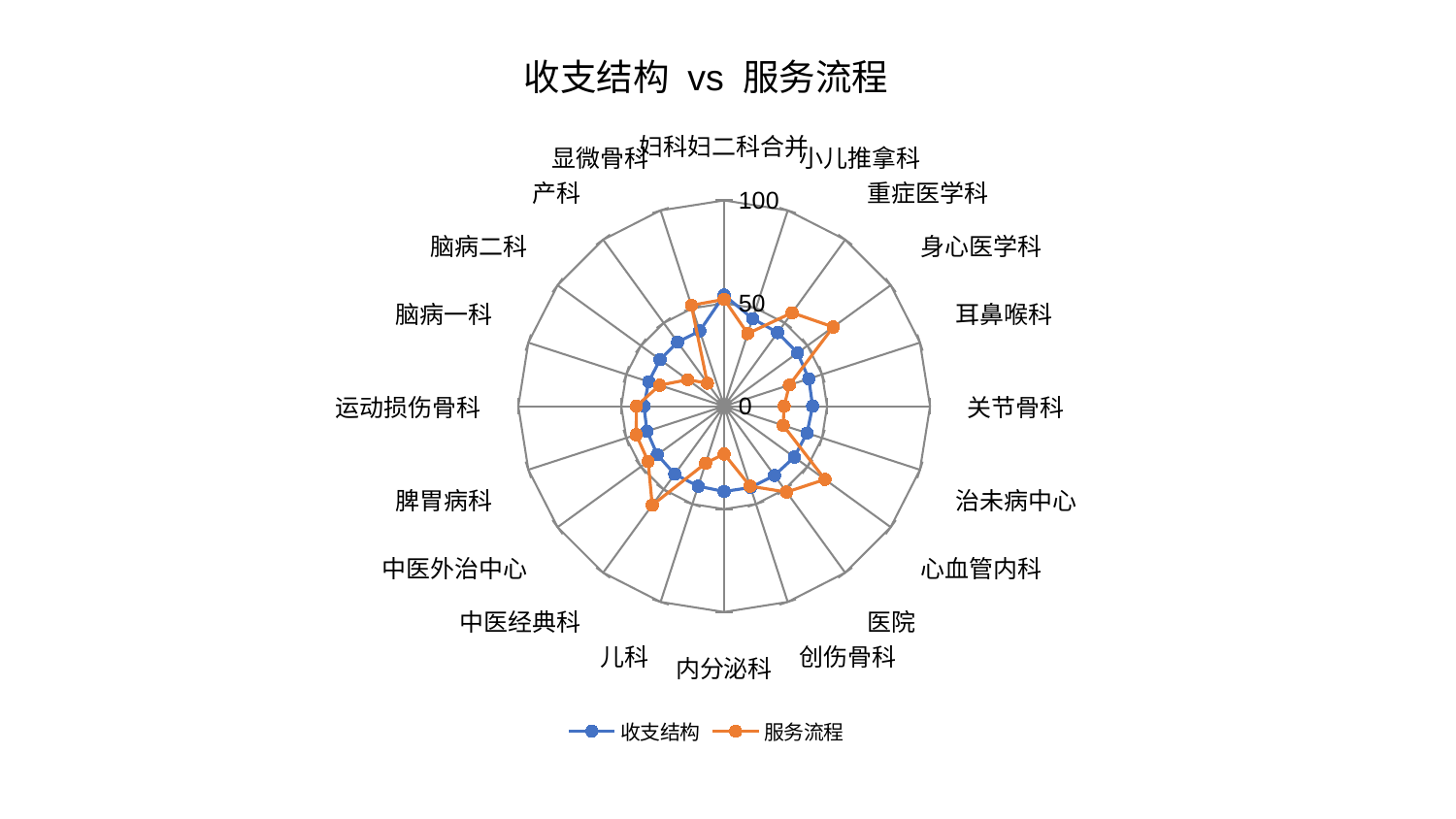

### Chart: 收支结构 vs 服务流程

| Category | 收支结构 | 服务流程 |
|---|---|---|
| 妇科妇二科合并 | 53.965259500618735 | 51.8983793643923 |
| 小儿推拿科 | 44.73159018855914 | 37.101324064782446 |
| 重症医学科 | 44.193578362026415 | 56.14494750604931 |
| 身心医学科 | 44.08092399198063 | 65.47152460522824 |
| 耳鼻喉科 | 43.2307289327736 | 33.33274840486949 |
| 关节骨科 | 42.98663451443033 | 29.146493013900745 |
| 治未病中心 | 42.305241423049345 | 30.14613624047543 |
| 心血管内科 | 42.10856699874219 | 60.542398441693756 |
| 医院 | 41.59504062083707 | 51.59040550398939 |
| 创伤骨科 | 41.549373416805224 | 40.880518753316586 |
| 内分泌科 | 41.45495771172727 | 23.244686307133996 |
| 儿科 | 40.87439843020232 | 29.15341331558617 |
| 中医经典科 | 40.85031834790607 | 59.44244039404909 |
| 中医外治中心 | 40.14080837195274 | 45.636681123846536 |
| 脾胃病科 | 39.406028243418625 | 44.92620465670724 |
| 运动损伤骨科 | 38.978751553692746 | 42.62025986730019 |
| 脑病一科 | 38.54721010770098 | 32.95532973282308 |
| 脑病二科 | 38.51169149685639 | 21.91102163416083 |
| 产科 | 38.500405834900135 | 13.832806906564898 |
| 显微骨科 | 38.45092415999363 | 51.54071386198892 |
73